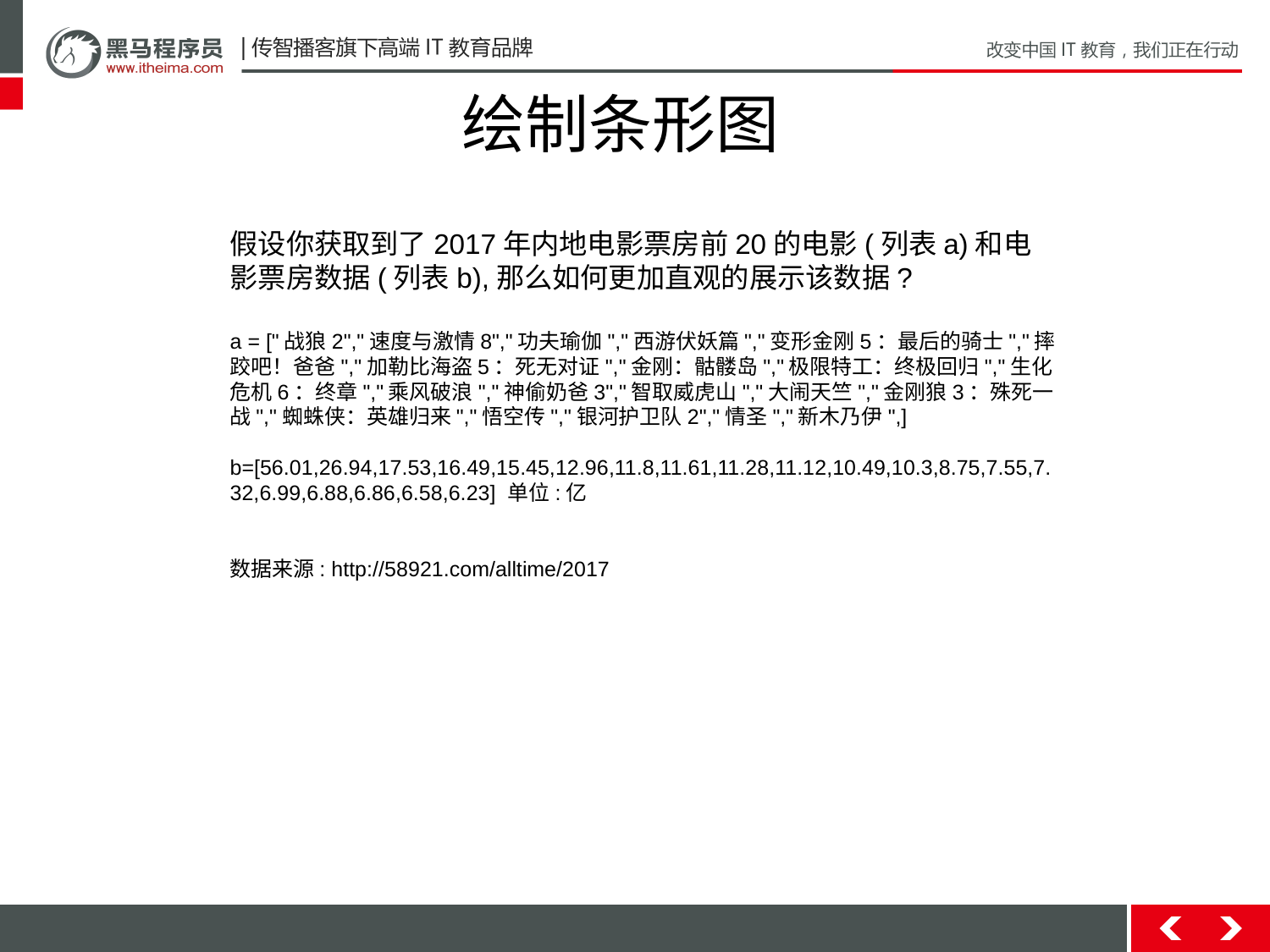

# 绘制条形图
假设你获取到了2017年内地电影票房前20的电影(列表a)和电影票房数据(列表b),那么如何更加直观的展示该数据?

a = ["战狼2","速度与激情8","功夫瑜伽","西游伏妖篇","变形金刚5：最后的骑士","摔跤吧！爸爸","加勒比海盗5：死无对证","金刚：骷髅岛","极限特工：终极回归","生化危机6：终章","乘风破浪","神偷奶爸3","智取威虎山","大闹天竺","金刚狼3：殊死一战","蜘蛛侠：英雄归来","悟空传","银河护卫队2","情圣","新木乃伊",]

b=[56.01,26.94,17.53,16.49,15.45,12.96,11.8,11.61,11.28,11.12,10.49,10.3,8.75,7.55,7.32,6.99,6.88,6.86,6.58,6.23] 单位:亿

数据来源: http://58921.com/alltime/2017